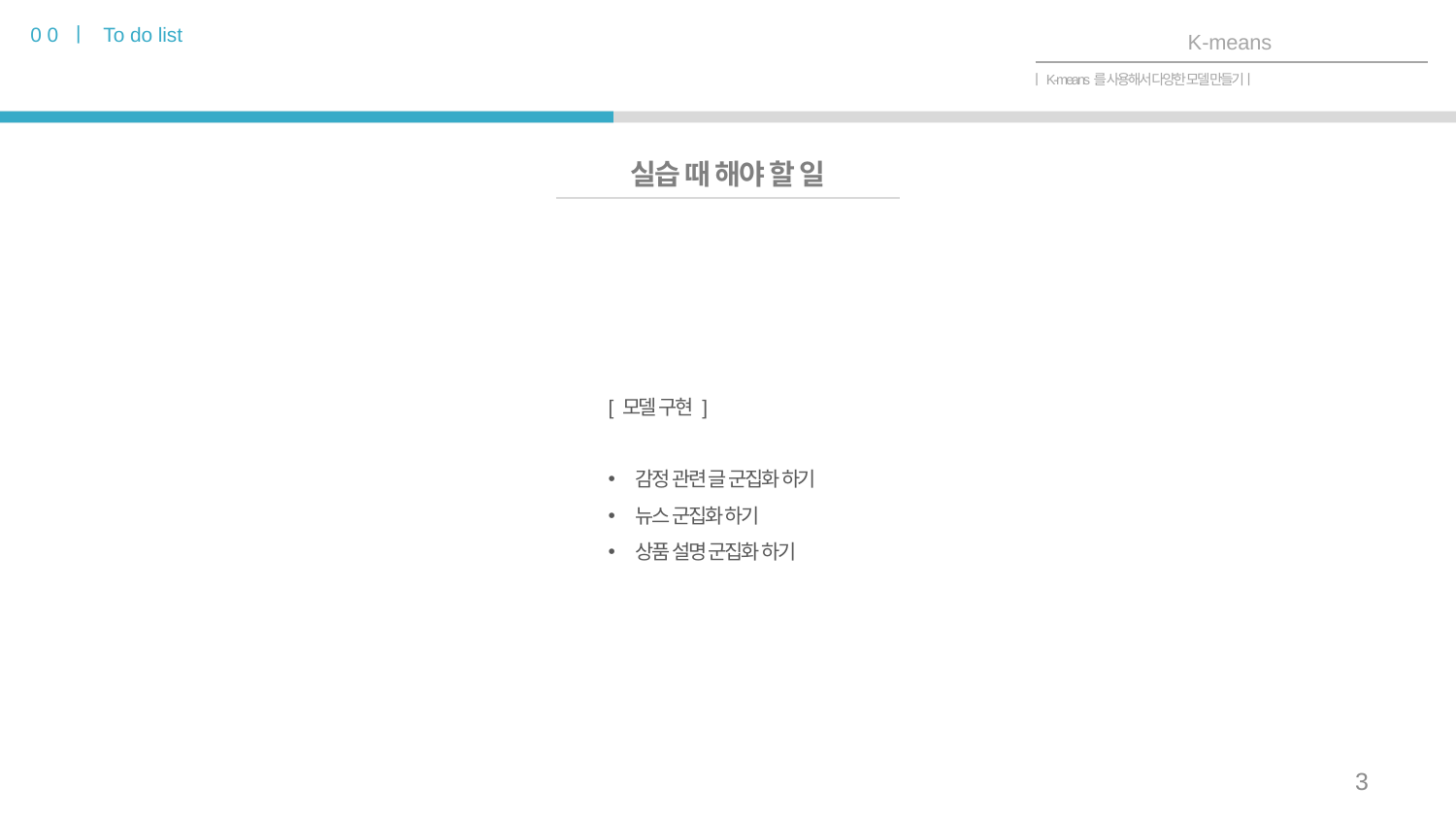

0 0 ㅣ  To do list
K-means
ㅣK-means를 사용해서 다양한 모델 만들기ㅣ

실습 때 해야 할 일
[ 모델 구현 ]

감정 관련 글 군집화 하기
뉴스 군집화 하기
상품 설명 군집화 하기
3